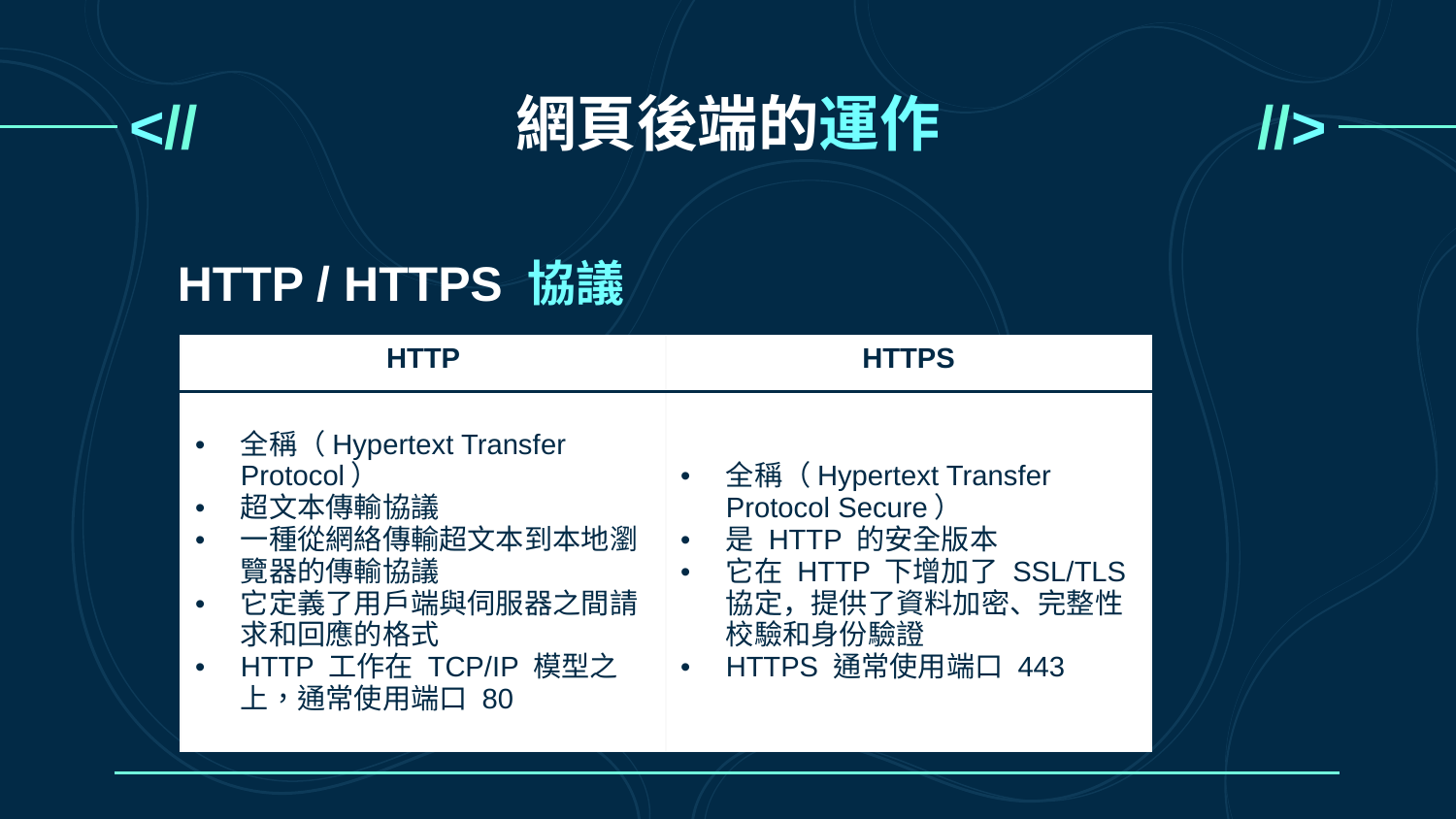

# 網頁後端的運作
<//
//>
HTTP / HTTPS 協議
| HTTP | HTTPS |
| --- | --- |
| 全稱（Hypertext Transfer Protocol） 超文本傳輸協議 一種從網絡傳輸超文本到本地瀏覽器的傳輸協議 它定義了用戶端與伺服器之間請求和回應的格式 HTTP 工作在 TCP/IP 模型之上，通常使用端口 80 | 全稱（Hypertext Transfer Protocol Secure） 是 HTTP 的安全版本 它在 HTTP 下增加了 SSL/TLS 協定，提供了資料加密、完整性校驗和身份驗證 HTTPS 通常使用端口 443 |